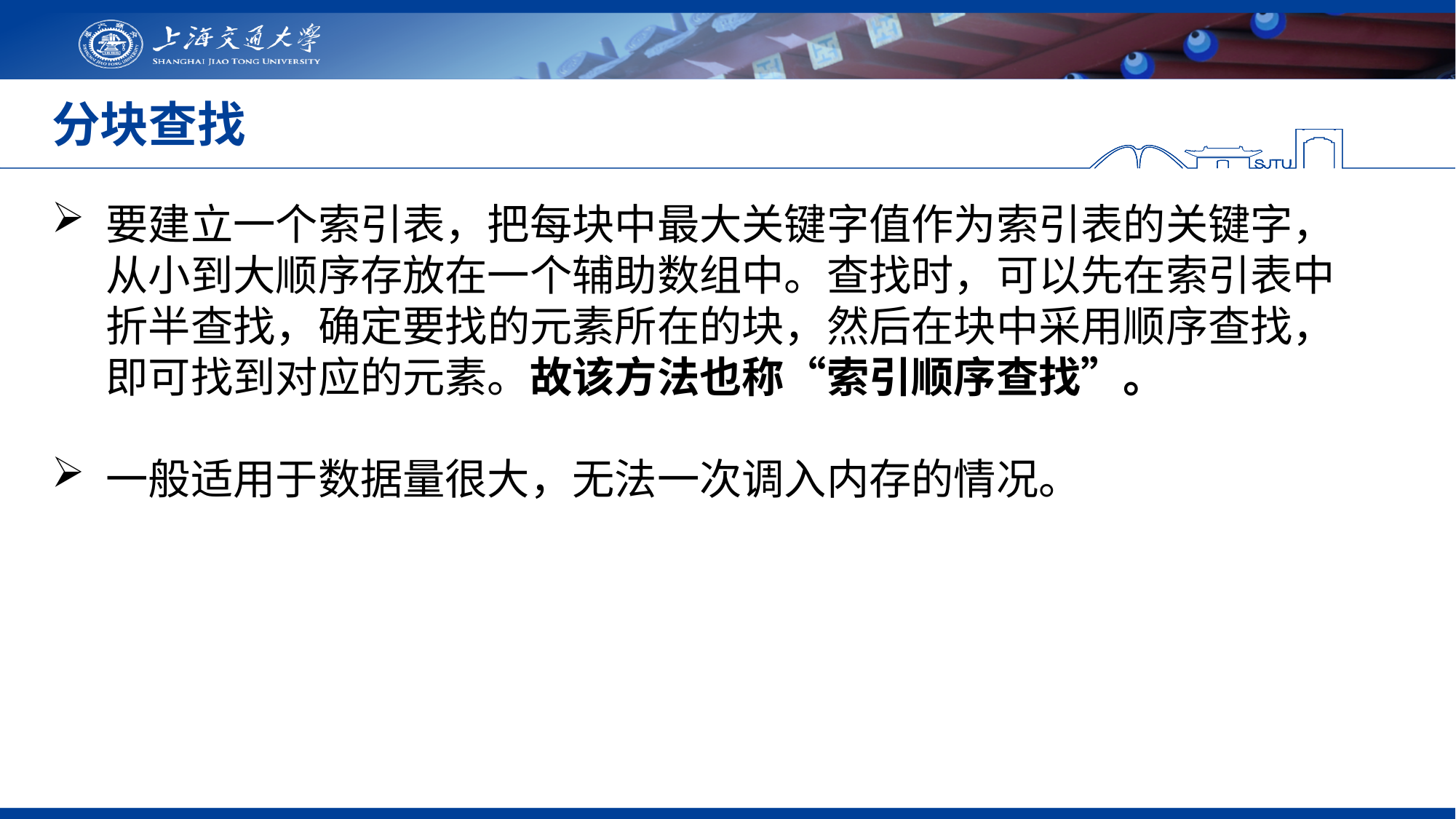

# 分块查找
要建立一个索引表，把每块中最大关键字值作为索引表的关键字，从小到大顺序存放在一个辅助数组中。查找时，可以先在索引表中折半查找，确定要找的元素所在的块，然后在块中采用顺序查找，即可找到对应的元素。故该方法也称“索引顺序查找”。

一般适用于数据量很大，无法一次调入内存的情况。